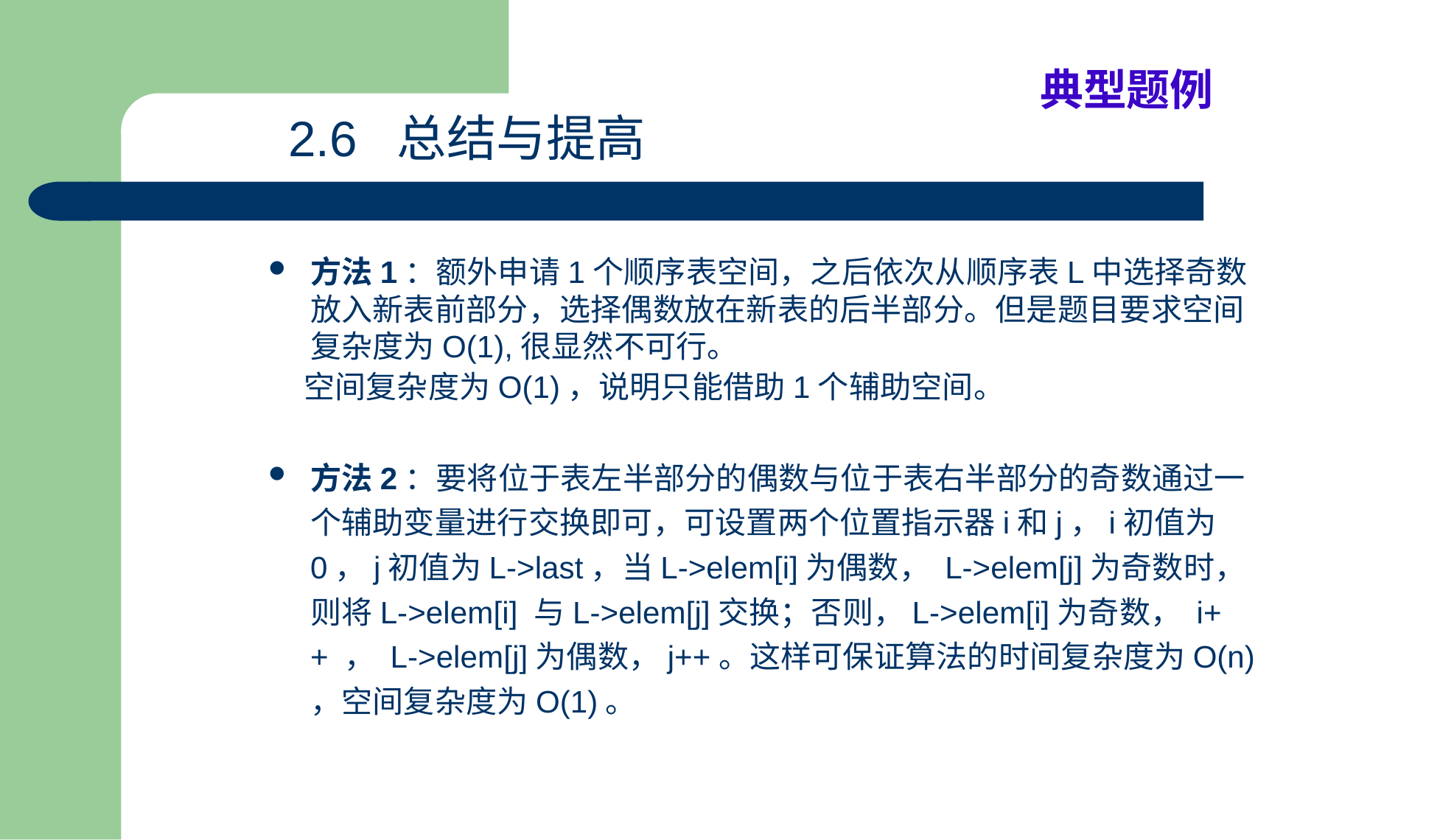

典型题例
2.6  总结与提高
方法1：额外申请1个顺序表空间，之后依次从顺序表L中选择奇数放入新表前部分，选择偶数放在新表的后半部分。但是题目要求空间复杂度为O(1),很显然不可行。
    空间复杂度为O(1)，说明只能借助1个辅助空间。

方法2：要将位于表左半部分的偶数与位于表右半部分的奇数通过一个辅助变量进行交换即可，可设置两个位置指示器i和j，i初值为0，j初值为L->last，当L->elem[i]为偶数， L->elem[j]为奇数时，则将L->elem[i] 与L->elem[j]交换；否则，L->elem[i]为奇数， i++ ， L->elem[j]为偶数，j++。这样可保证算法的时间复杂度为O(n) ，空间复杂度为O(1)。